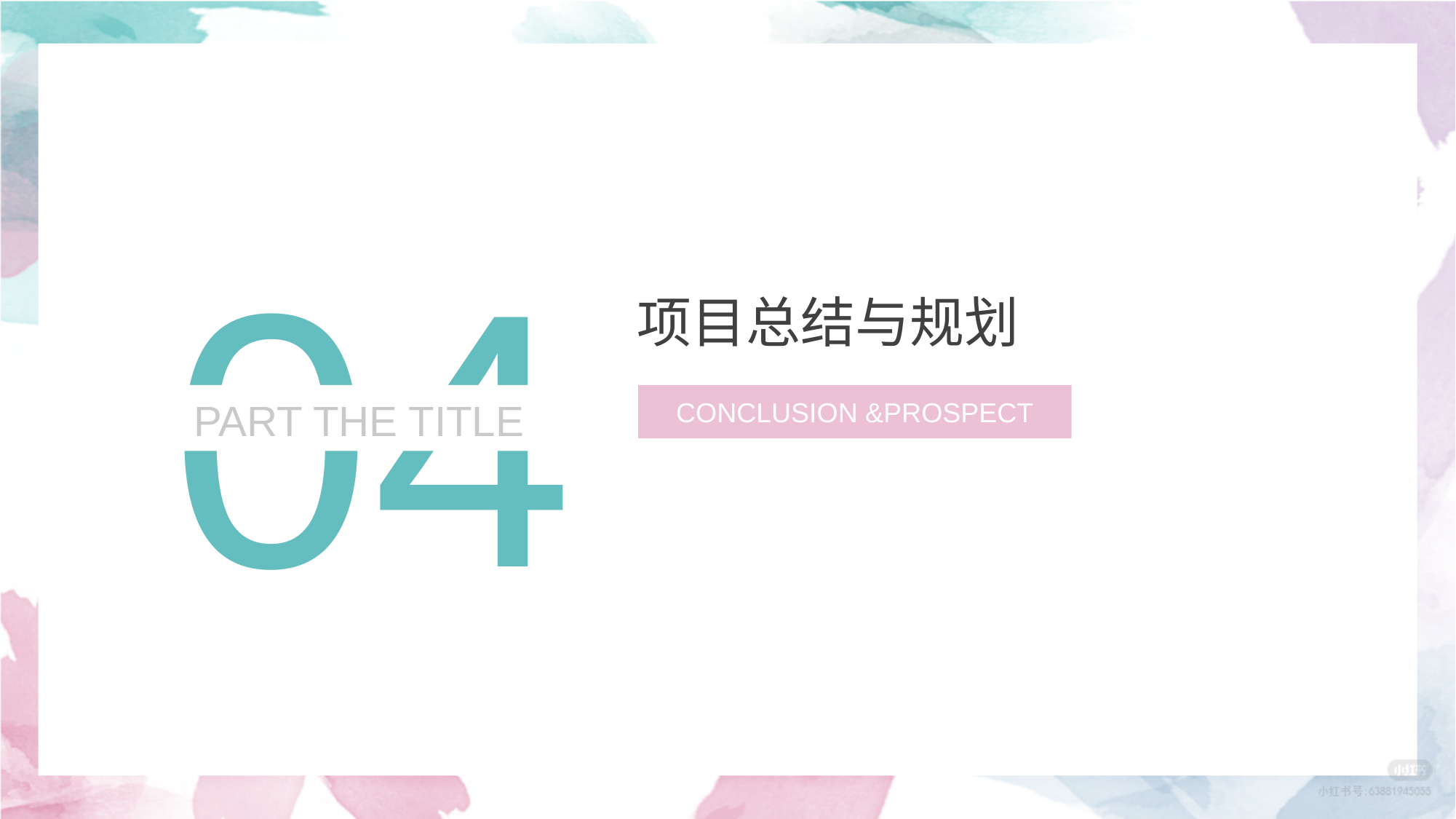

04
CONCLUSION &PROSPECT

PART THE TITLE
项目总结与规划